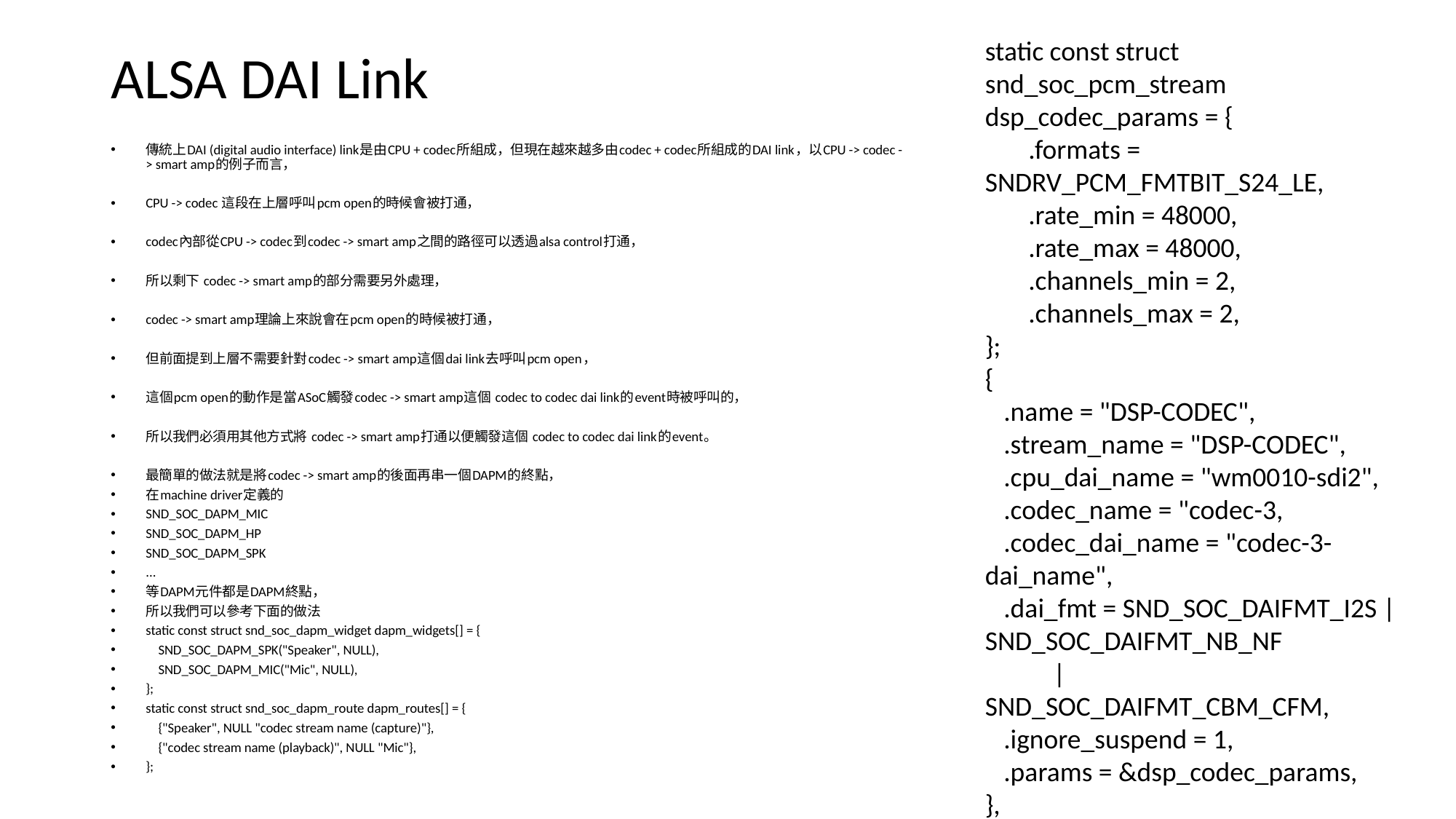

static const struct snd_soc_pcm_stream dsp_codec_params = {
       .formats = SNDRV_PCM_FMTBIT_S24_LE,
       .rate_min = 48000,
       .rate_max = 48000,
       .channels_min = 2,
       .channels_max = 2,
};
{
   .name = "DSP-CODEC",
   .stream_name = "DSP-CODEC",
   .cpu_dai_name = "wm0010-sdi2",
   .codec_name = "codec-3,
   .codec_dai_name = "codec-3-dai_name",
   .dai_fmt = SND_SOC_DAIFMT_I2S | SND_SOC_DAIFMT_NB_NF
           | SND_SOC_DAIFMT_CBM_CFM,
   .ignore_suspend = 1,
   .params = &dsp_codec_params,
},
# ALSA DAI Link
傳統上DAI (digital audio interface) link是由CPU + codec所組成，但現在越來越多由codec + codec所組成的DAI link，以CPU -> codec -> smart amp的例子而言，

CPU -> codec 這段在上層呼叫pcm open的時候會被打通，

codec內部從CPU -> codec到codec -> smart amp之間的路徑可以透過alsa control打通，

所以剩下 codec -> smart amp的部分需要另外處理，

codec -> smart amp理論上來說會在pcm open的時候被打通，

但前面提到上層不需要針對codec -> smart amp這個dai link去呼叫pcm open，

這個pcm open的動作是當ASoC觸發codec -> smart amp這個 codec to codec dai link的event時被呼叫的，

所以我們必須用其他方式將 codec -> smart amp打通以便觸發這個 codec to codec dai link的event。

最簡單的做法就是將codec -> smart amp的後面再串一個DAPM的終點，
在machine driver定義的
SND_SOC_DAPM_MIC
SND_SOC_DAPM_HP
SND_SOC_DAPM_SPK
...
等DAPM元件都是DAPM終點，
所以我們可以參考下面的做法
static const struct snd_soc_dapm_widget dapm_widgets[] = {
    SND_SOC_DAPM_SPK("Speaker", NULL),
    SND_SOC_DAPM_MIC("Mic", NULL),
};
static const struct snd_soc_dapm_route dapm_routes[] = {
    {"Speaker", NULL "codec stream name (capture)"},
    {"codec stream name (playback)", NULL "Mic"},
};